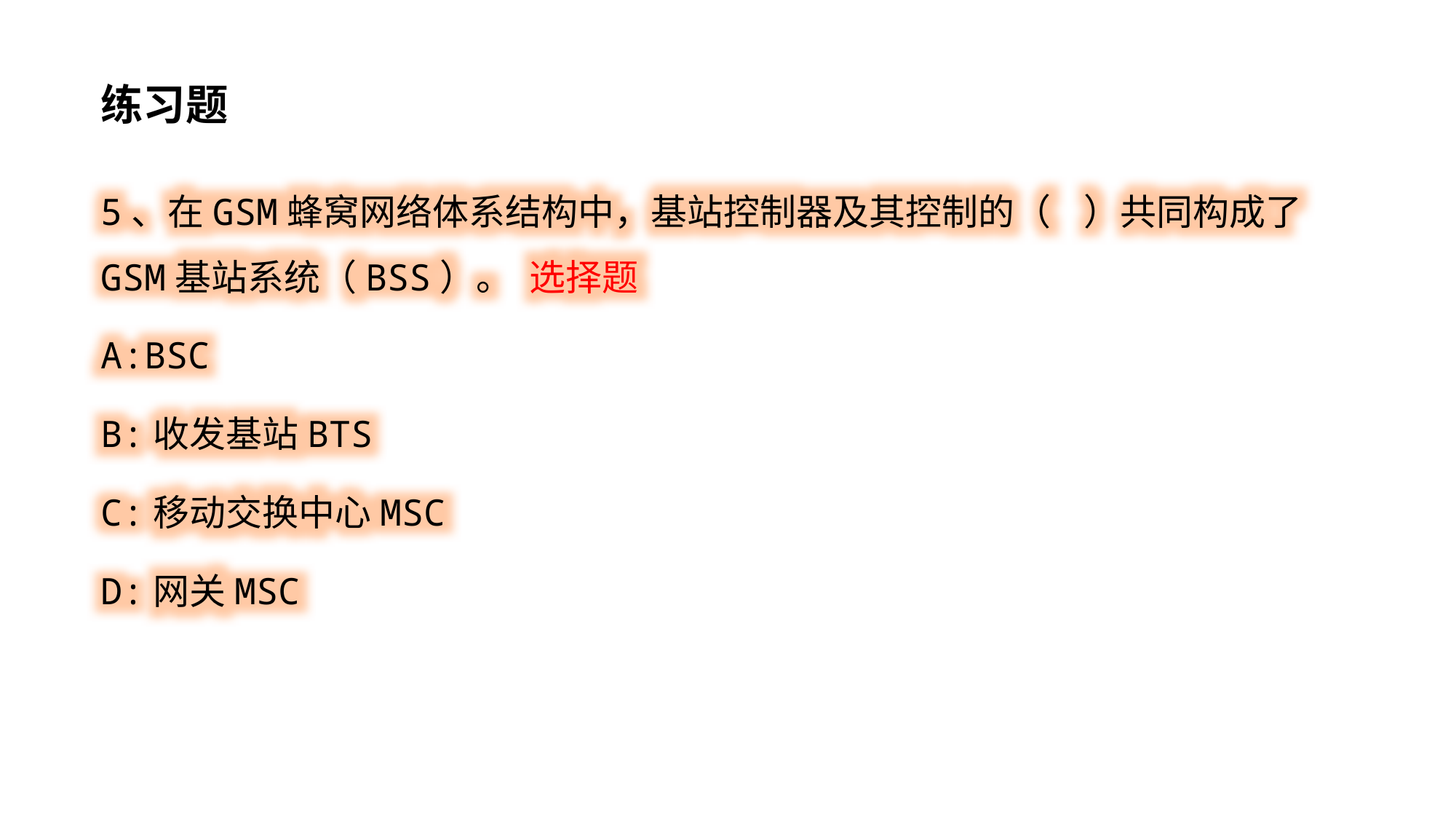

练习题
5、在GSM蜂窝网络体系结构中，基站控制器及其控制的（    ）共同构成了 GSM基站系统（BSS）。  选择题

A:BSC

B:收发基站BTS

C:移动交换中心MSC

D:网关MSC